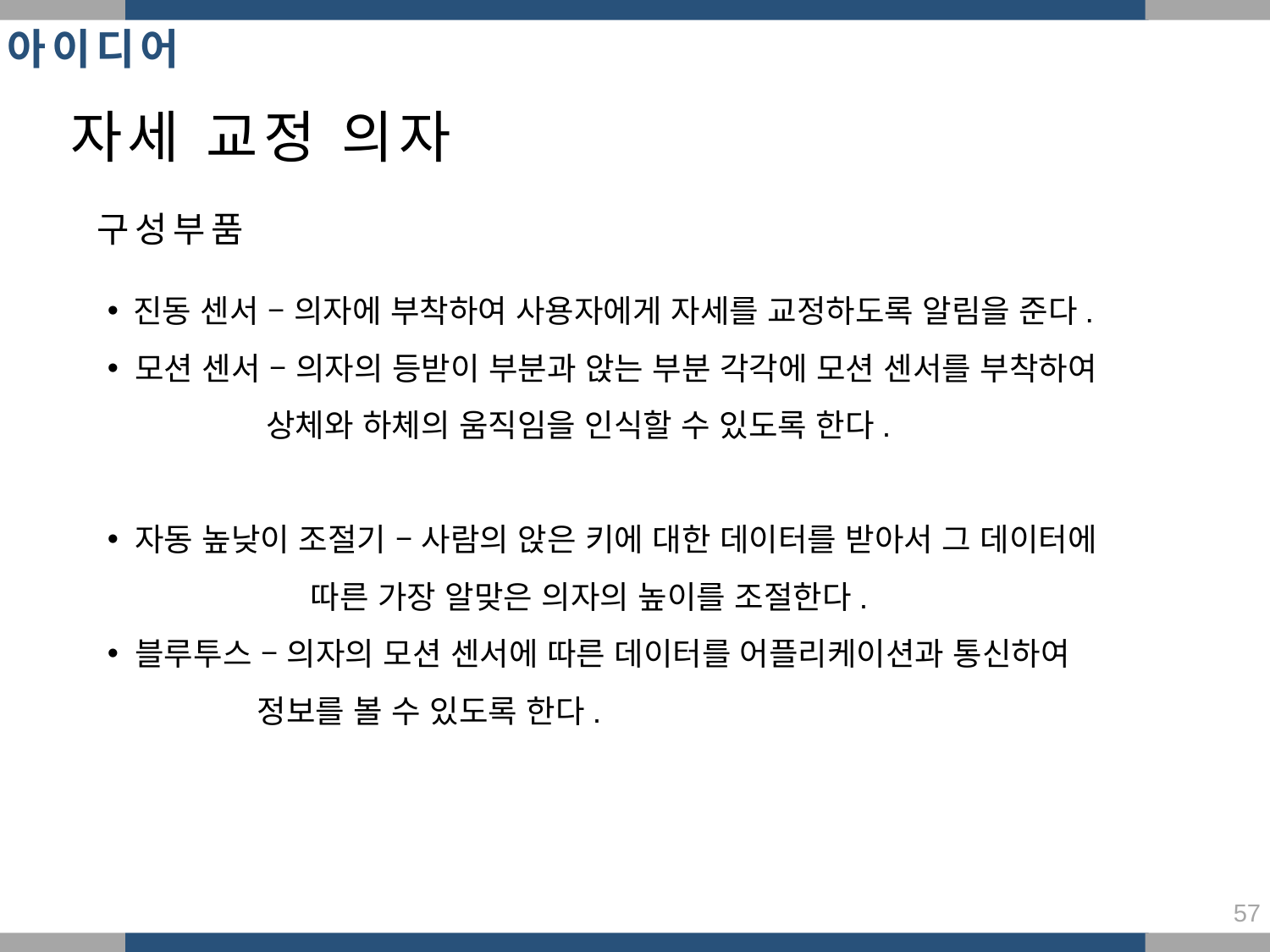

아이디어
자세 교정 의자
구성부품
 진동 센서 – 의자에 부착하여 사용자에게 자세를 교정하도록 알림을 준다.
 모션 센서 – 의자의 등받이 부분과 앉는 부분 각각에 모션 센서를 부착하여
                 상체와 하체의 움직임을 인식할 수 있도록 한다.
 자동 높낮이 조절기 – 사람의 앉은 키에 대한 데이터를 받아서 그 데이터에
                      따른 가장 알맞은 의자의 높이를 조절한다.
 블루투스 – 의자의 모션 센서에 따른 데이터를 어플리케이션과 통신하여
                정보를 볼 수 있도록 한다.

57